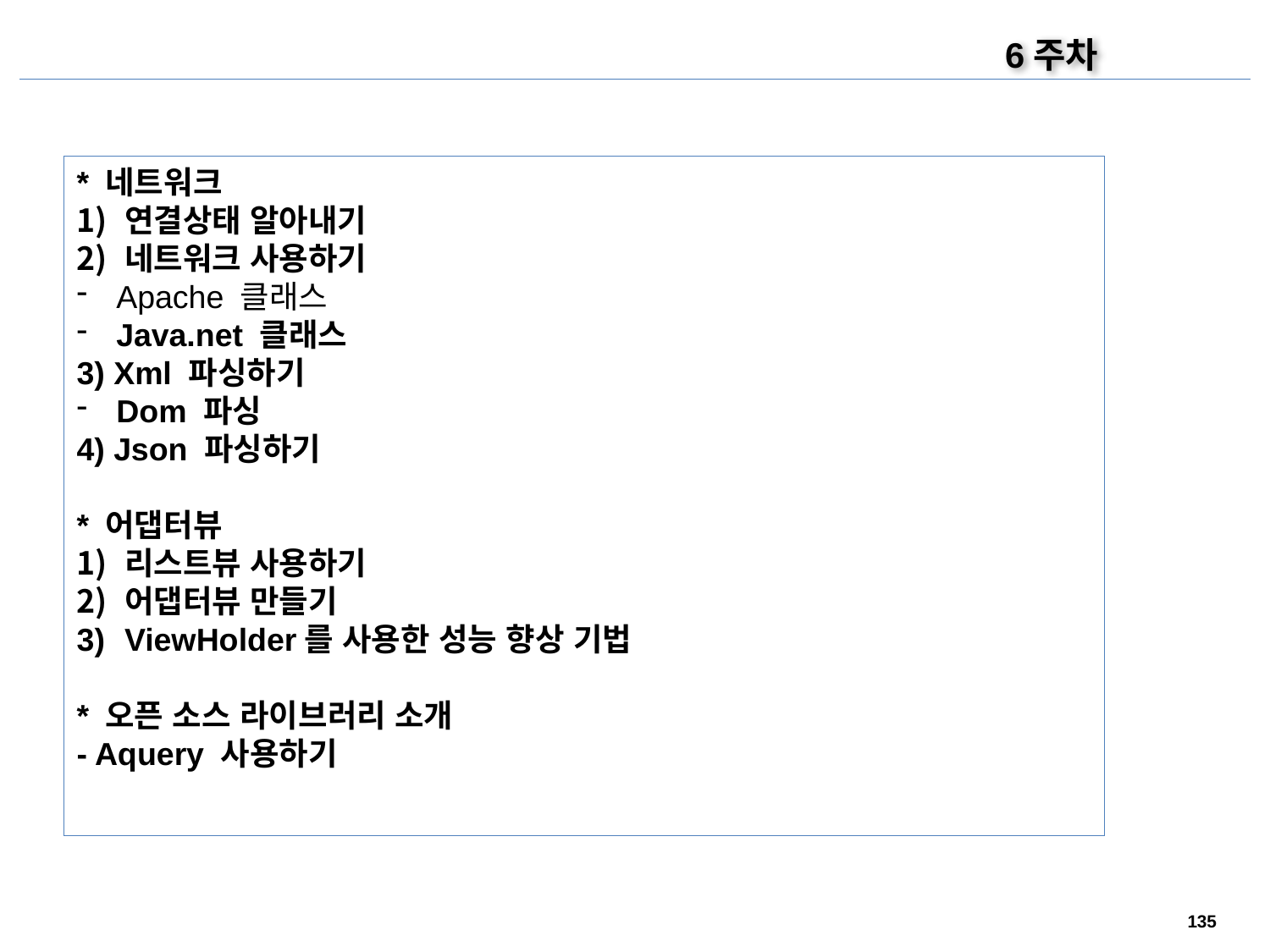

6주차
* 네트워크
연결상태 알아내기
네트워크 사용하기
Apache 클래스
Java.net 클래스
3) Xml 파싱하기
Dom 파싱
4) Json 파싱하기

* 어댑터뷰
리스트뷰 사용하기
어댑터뷰 만들기
ViewHolder를 사용한 성능 향상 기법

* 오픈 소스 라이브러리 소개
- Aquery 사용하기